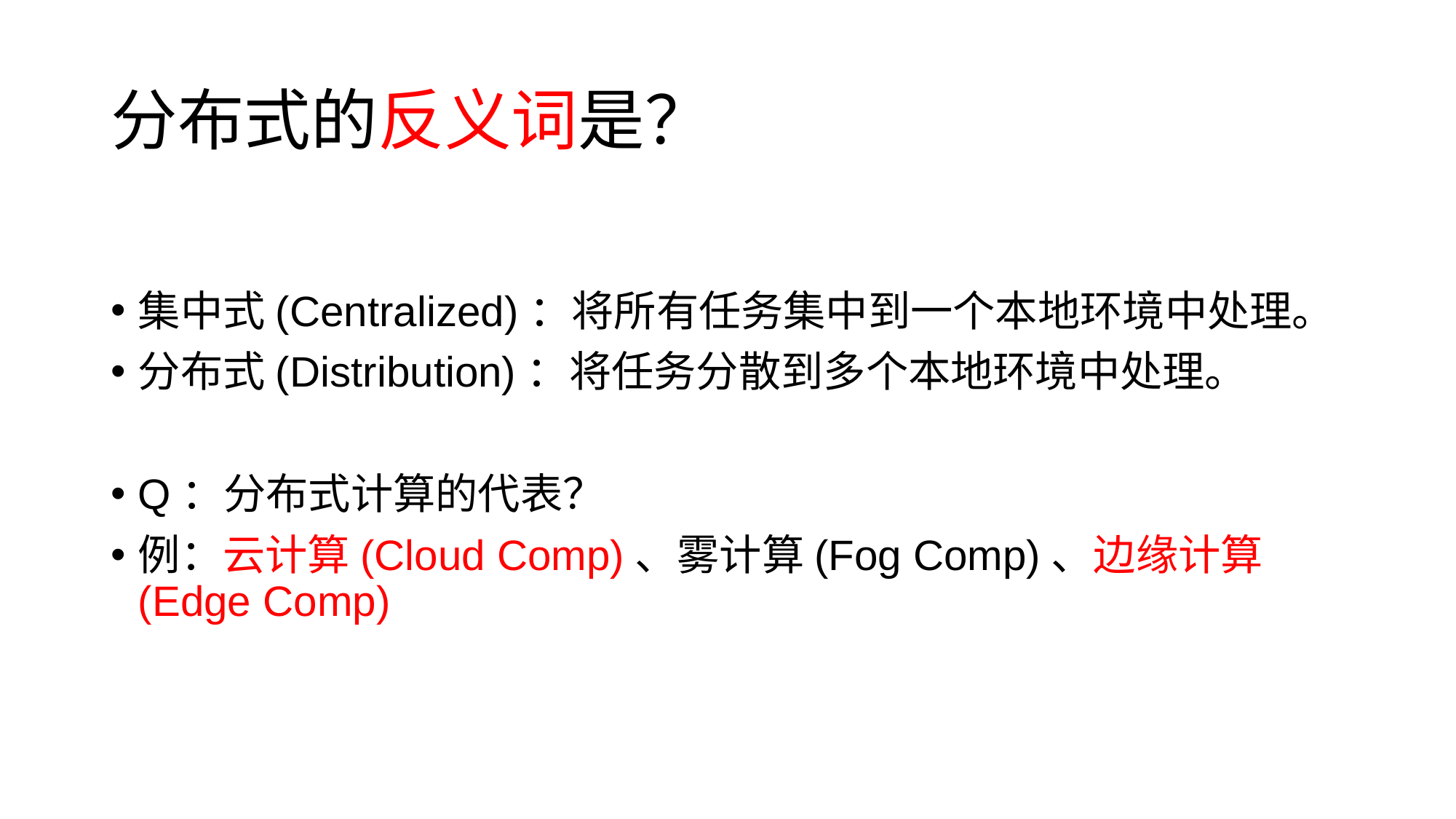

# 分布式的反义词是？

集中式(Centralized)：将所有任务集中到一个本地环境中处理。
分布式(Distribution)：将任务分散到多个本地环境中处理。

Q：分布式计算的代表？
例：云计算(Cloud Comp)、雾计算(Fog Comp)、边缘计算(Edge Comp)